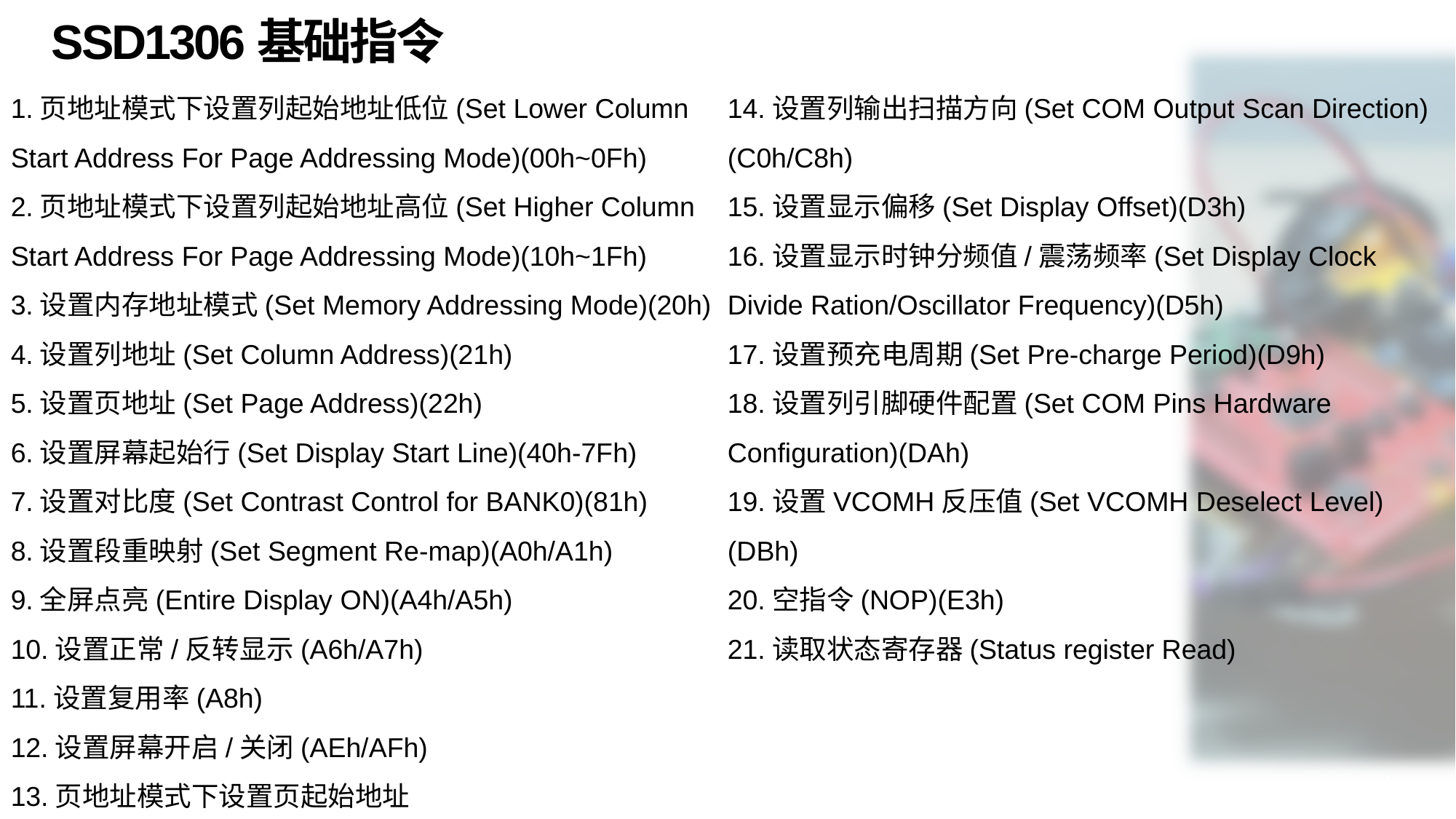

# Ssd1306基础指令
1.页地址模式下设置列起始地址低位(Set Lower Column Start Address For Page Addressing Mode)(00h~0Fh)
2.页地址模式下设置列起始地址高位(Set Higher Column Start Address For Page Addressing Mode)(10h~1Fh)
3.设置内存地址模式(Set Memory Addressing Mode)(20h)
4.设置列地址(Set Column Address)(21h)
5.设置页地址(Set Page Address)(22h)
6.设置屏幕起始行(Set Display Start Line)(40h-7Fh)
7.设置对比度(Set Contrast Control for BANK0)(81h)
8.设置段重映射(Set Segment Re-map)(A0h/A1h)
9.全屏点亮(Entire Display ON)(A4h/A5h)
10.设置正常/反转显示(A6h/A7h)
11.设置复用率(A8h)
12.设置屏幕开启/关闭(AEh/AFh)
13.页地址模式下设置页起始地址
14.设置列输出扫描方向(Set COM Output Scan Direction)(C0h/C8h)
15.设置显示偏移(Set Display Offset)(D3h)
16.设置显示时钟分频值/震荡频率(Set Display Clock Divide Ration/Oscillator Frequency)(D5h)
17.设置预充电周期(Set Pre-charge Period)(D9h)
18.设置列引脚硬件配置(Set COM Pins Hardware Configuration)(DAh)
19.设置VCOMH反压值(Set VCOMH Deselect Level)(DBh)
20.空指令(NOP)(E3h)
21.读取状态寄存器(Status register Read)
11